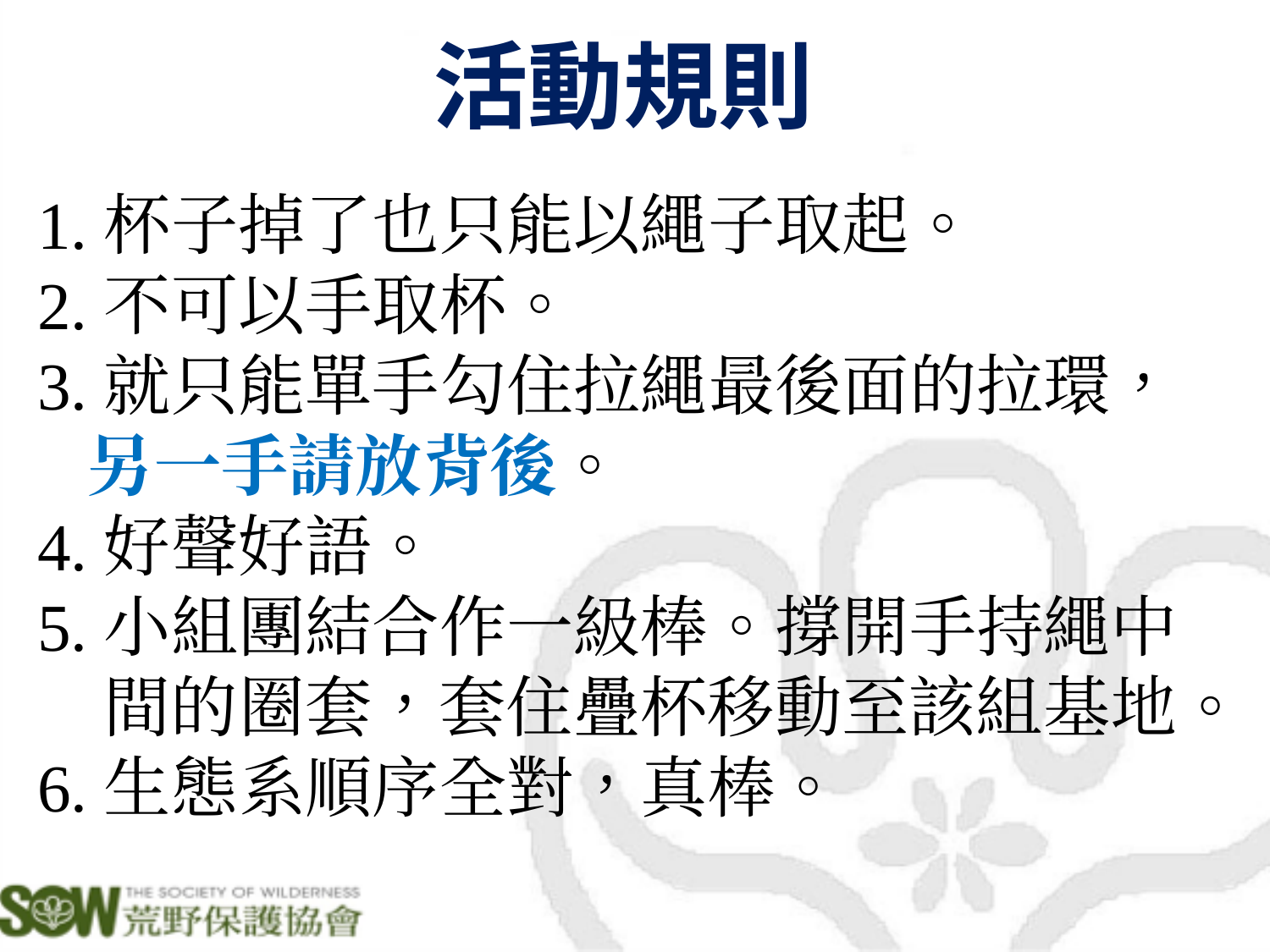

# 活動規則
1.杯子掉了也只能以繩子取起。
2.不可以手取杯。
3.就只能單手勾住拉繩最後面的拉環，
  另一手請放背後。
4.好聲好語。
5.小組團結合作一級棒。撐開手持繩中
   間的圈套，套住疊杯移動至該組基地。
6.生態系順序全對，真棒。